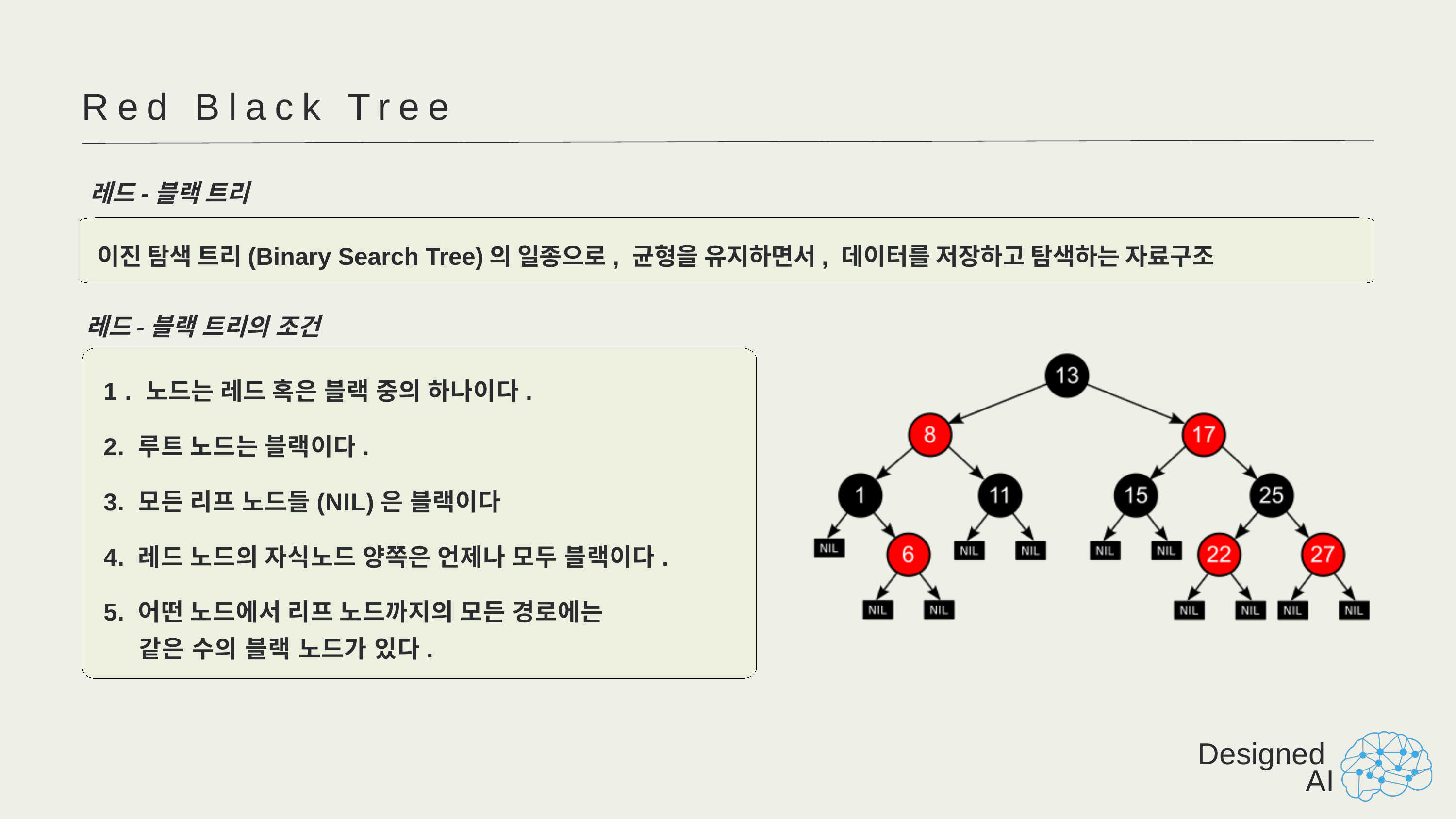

Red Black Tree

레드-블랙 트리

이진 탐색 트리(Binary Search Tree)의 일종으로, 균형을 유지하면서, 데이터를 저장하고 탐색하는 자료구조
레드-블랙 트리의 조건

1 . 노드는 레드 혹은 블랙 중의 하나이다.

2. 루트 노드는 블랙이다.

3. 모든 리프 노드들(NIL)은 블랙이다

4. 레드 노드의 자식노드 양쪽은 언제나 모두 블랙이다.

5. 어떤 노드에서 리프 노드까지의 모든 경로에는
    같은 수의 블랙 노드가 있다.

Designed
AI